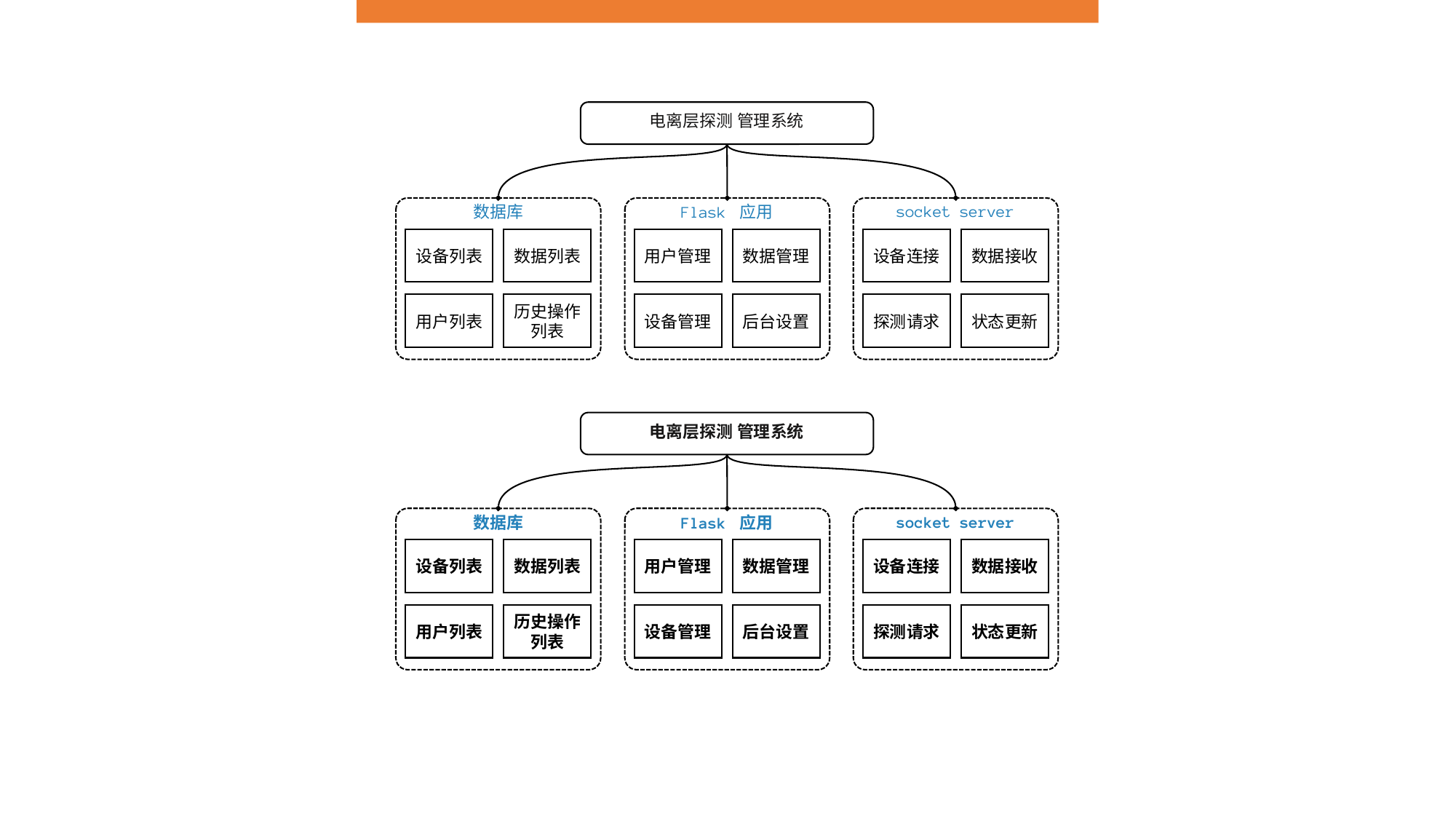

电离层探测 管理系统
数据库
socket server
Flask 应用

设备列表
数据列表
用户列表
历史操作
列表
用户管理
数据管理
设备管理
后台设置
设备连接
数据接收
探测请求
状态更新

电离层探测 管理系统
数据库
socket server
Flask 应用

设备列表
数据列表
用户列表
历史操作
列表
用户管理
数据管理
设备管理
后台设置
设备连接
数据接收
探测请求
状态更新